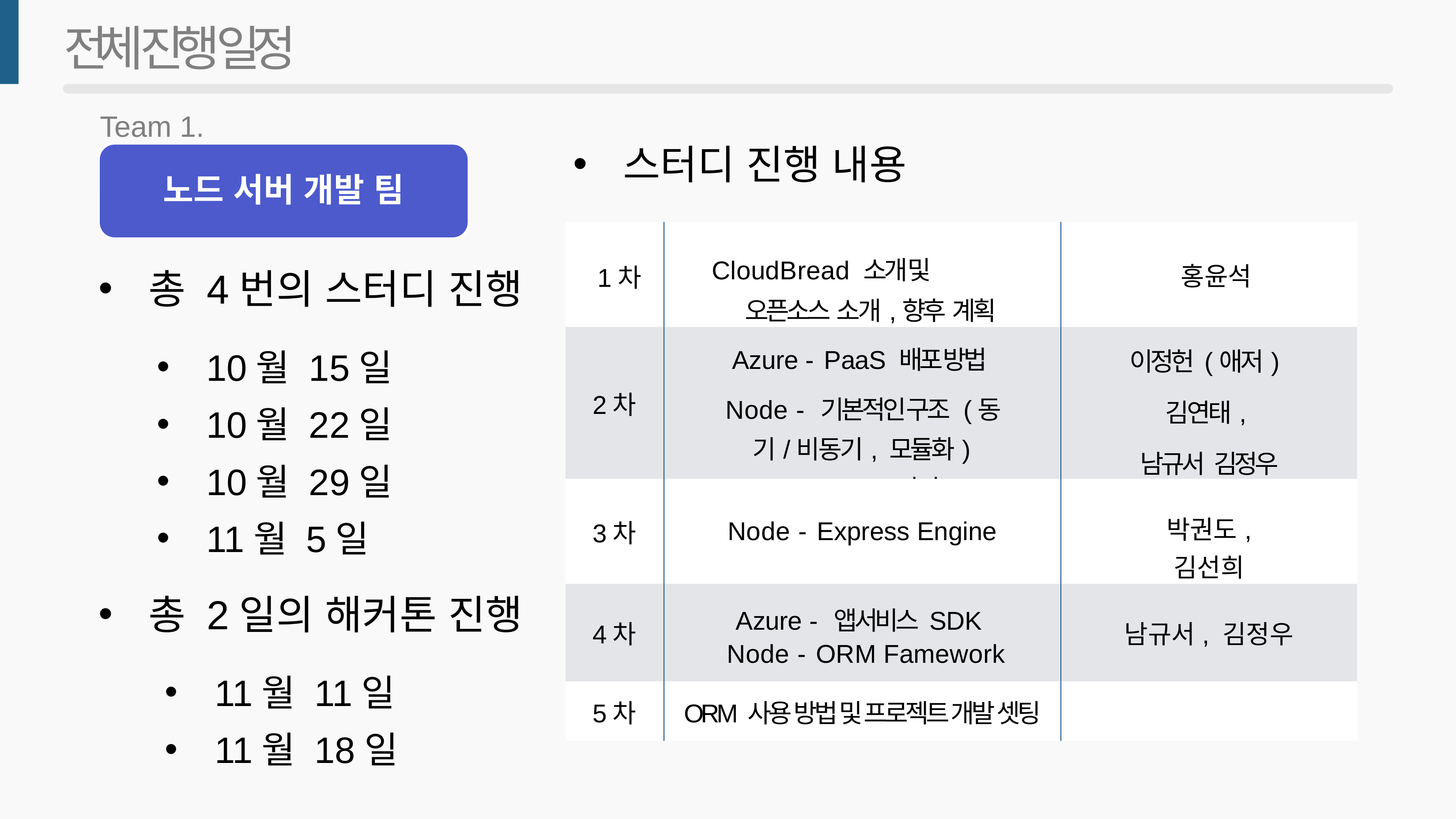

전체 진행 일정
Team 1.
스터디 진행 내용
노드 서버 개발 팀
| 1차 | CloudBread 소개 및 오픈소스 소개,향후 계획 | 홍윤석 |
| --- | --- | --- |
| 2차 | Azure - PaaS 배포 방법 Node - 기본적인 구조 (동기/비동기, 모듈화) Javascript 가이드 | 이정헌 (애저) 김연태, 남규서 김정우 |
| 3차 | Node - Express Engine | 박권도, 김선희 |
| 4차 | Azure - 앱서비스 SDK Node - ORM Famework | 남규서, 김정우 |
| 5차 | ORM 사용 방법 및 프로젝트 개발 셋팅 |  |
총 4번의 스터디 진행
10월 15일
10월 22일
10월 29일
11월 5일
총 2일의 해커톤 진행
11월 11일
11월 18일